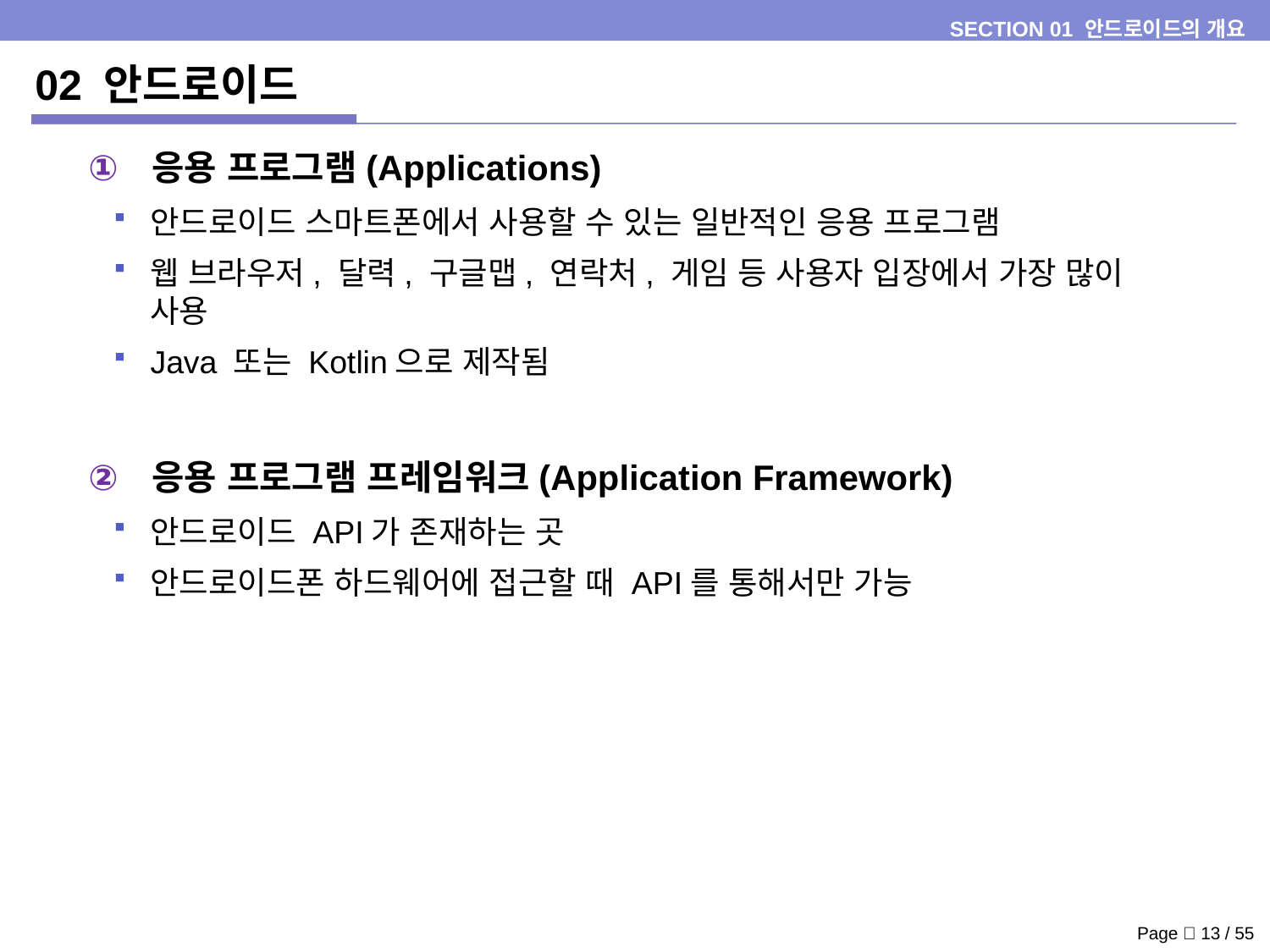

SECTION 01 안드로이드의 개요
# 02 안드로이드
응용 프로그램(Applications)
안드로이드 스마트폰에서 사용할 수 있는 일반적인 응용 프로그램
웹 브라우저, 달력, 구글맵, 연락처, 게임 등 사용자 입장에서 가장 많이 사용
Java 또는 Kotlin으로 제작됨

응용 프로그램 프레임워크(Application Framework)
안드로이드 API가 존재하는 곳
안드로이드폰 하드웨어에 접근할 때 API를 통해서만 가능